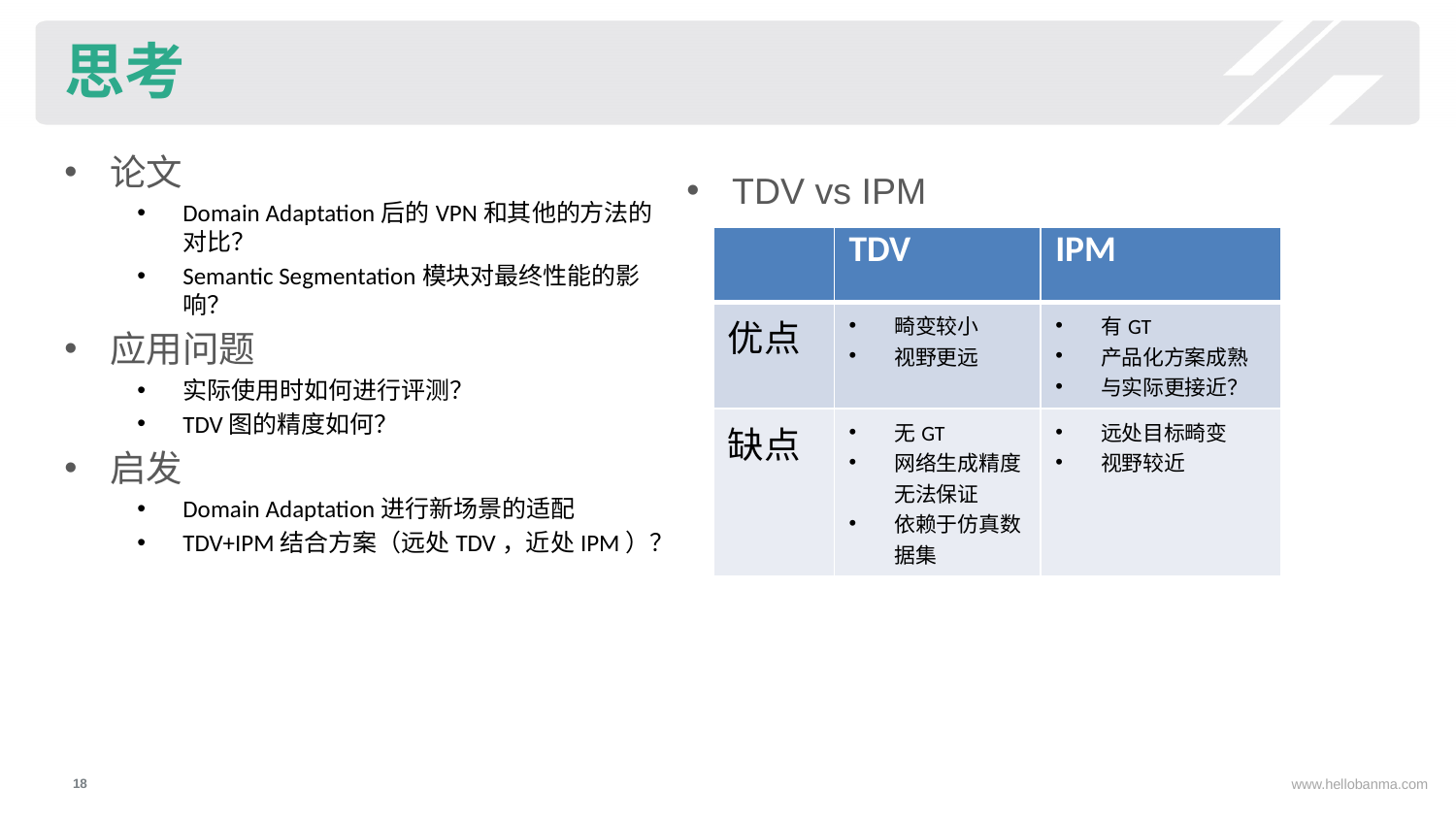

BBAAD9C20180234D78A0072836F0BB0092B9B20410C9FB20AAD98E35B1E42BB57B4BBD38D1613B0A22E92508C84681EBB7F921FA11D04B011BBFC27C752E2BDA24FCDBAD3121E64784F92F276F224A924A60E2B677D9DF2098D6C1977816DC48DD862097FE3
# 思考
论文
Domain Adaptation后的VPN和其他的方法的对比？
Semantic Segmentation模块对最终性能的影响？
应用问题
实际使用时如何进行评测？
TDV图的精度如何？
启发
Domain Adaptation进行新场景的适配
TDV+IPM结合方案（远处TDV，近处IPM）？

TDV vs IPM

|  | TDV | IPM |
| --- | --- | --- |
| 优点 | 畸变较小 视野更远 | 有GT 产品化方案成熟 与实际更接近？ |
| 缺点 | 无GT 网络生成精度无法保证 依赖于仿真数据集 | 远处目标畸变 视野较近 |